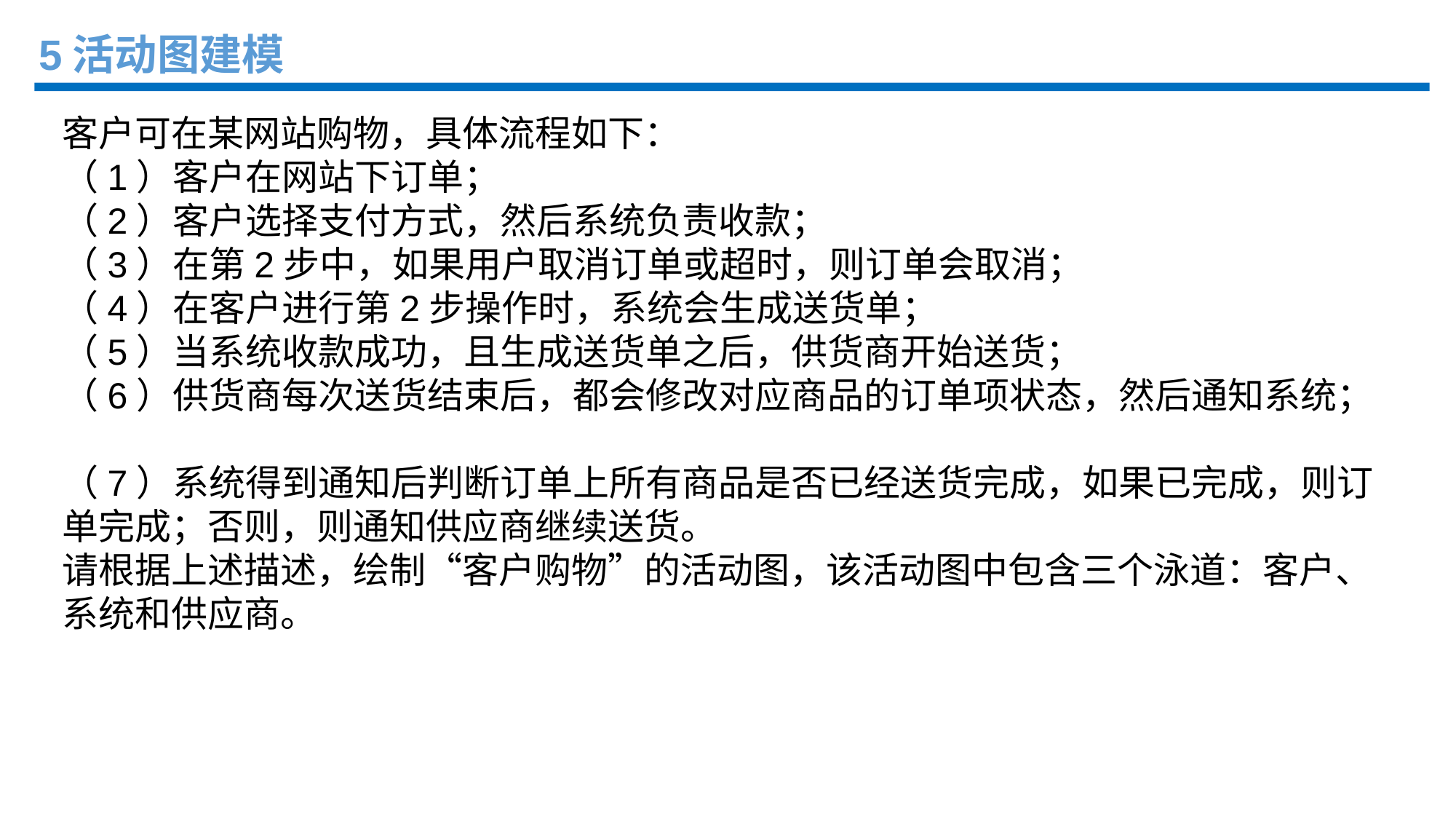

5活动图建模
客户可在某网站购物，具体流程如下：
（1）客户在网站下订单；
（2）客户选择支付方式，然后系统负责收款；
（3）在第2步中，如果用户取消订单或超时，则订单会取消；
（4）在客户进行第2步操作时，系统会生成送货单；
（5）当系统收款成功，且生成送货单之后，供货商开始送货；
（6）供货商每次送货结束后，都会修改对应商品的订单项状态，然后通知系统；
（7）系统得到通知后判断订单上所有商品是否已经送货完成，如果已完成，则订单完成；否则，则通知供应商继续送货。
请根据上述描述，绘制“客户购物”的活动图，该活动图中包含三个泳道：客户、系统和供应商。